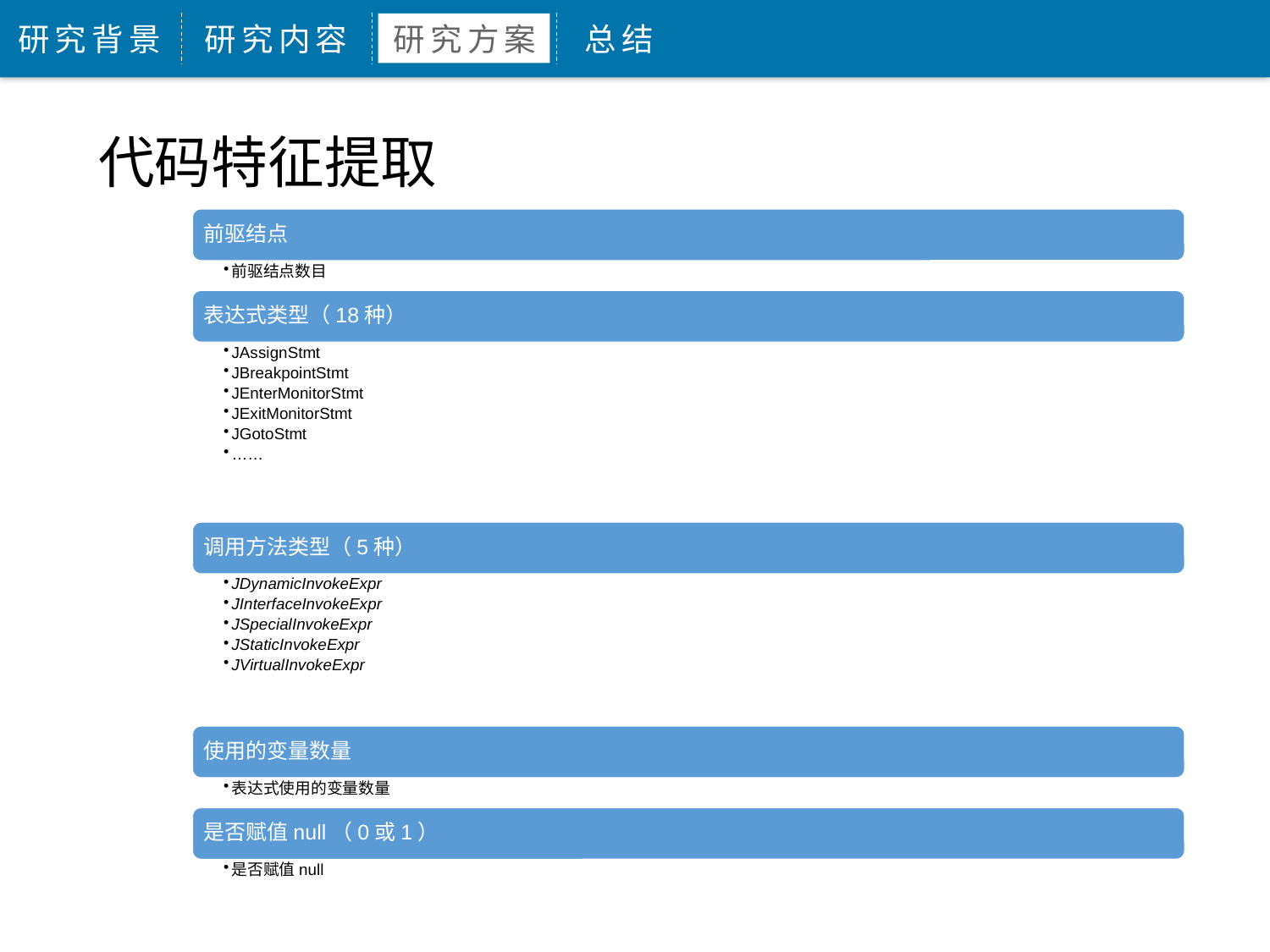

研究背景
研究内容
研究方案
总结

代码特征提取
前驱结点
前驱结点数目
表达式类型（18种）
JAssignStmt
JBreakpointStmt
JEnterMonitorStmt
JExitMonitorStmt
JGotoStmt
……
调用方法类型（5种）
JDynamicInvokeExpr
JInterfaceInvokeExpr
JSpecialInvokeExpr
JStaticInvokeExpr
JVirtualInvokeExpr
使用的变量数量
表达式使用的变量数量
是否赋值null（0或1）
是否赋值null